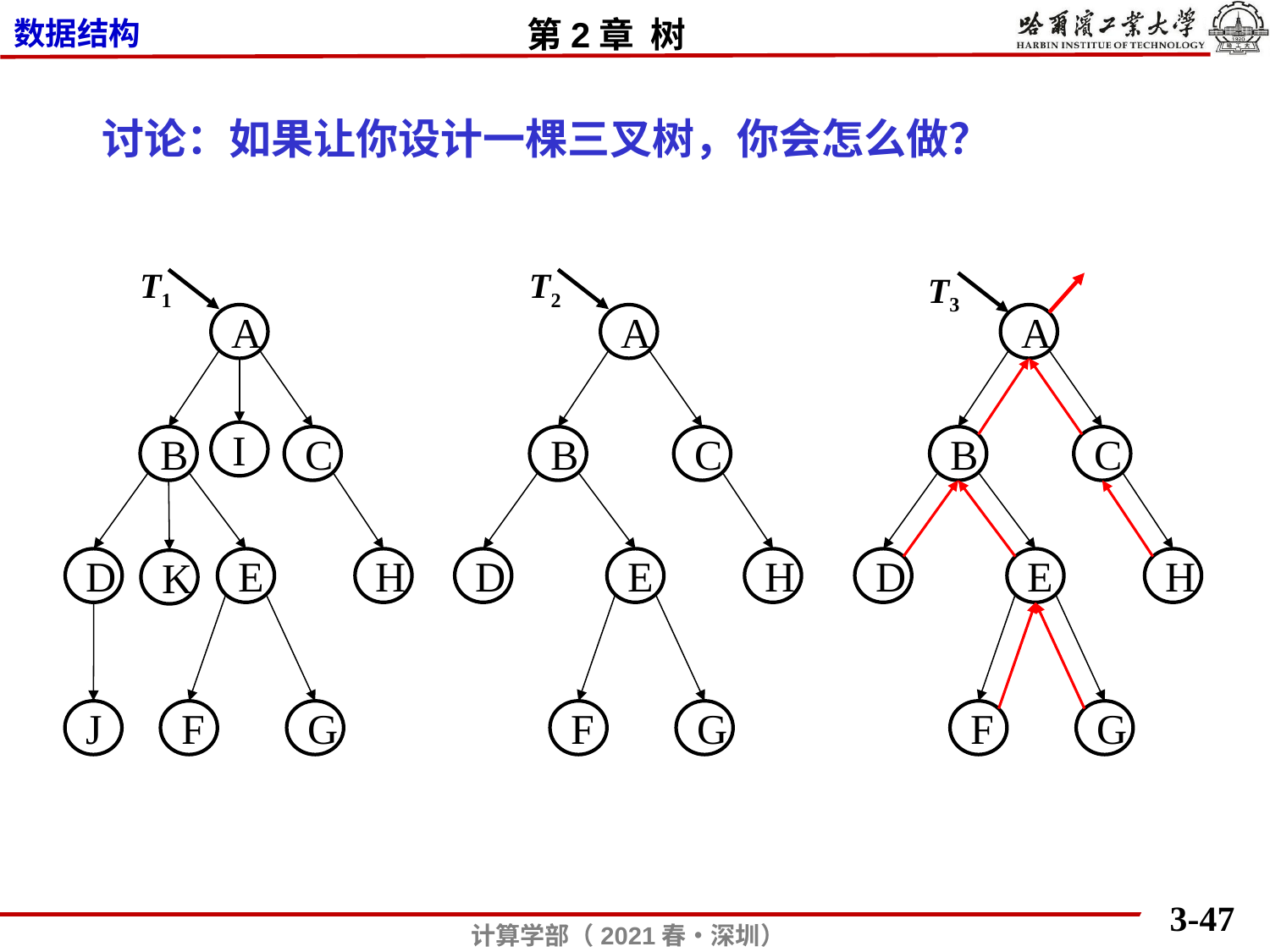

讨论：如果让你设计一棵三叉树，你会怎么做？
T2
A
C
B
H
D
E
G
F
T1
A
I
C
B
H
D
E
K
J
G
F
T3
A
C
B
H
D
E
G
F